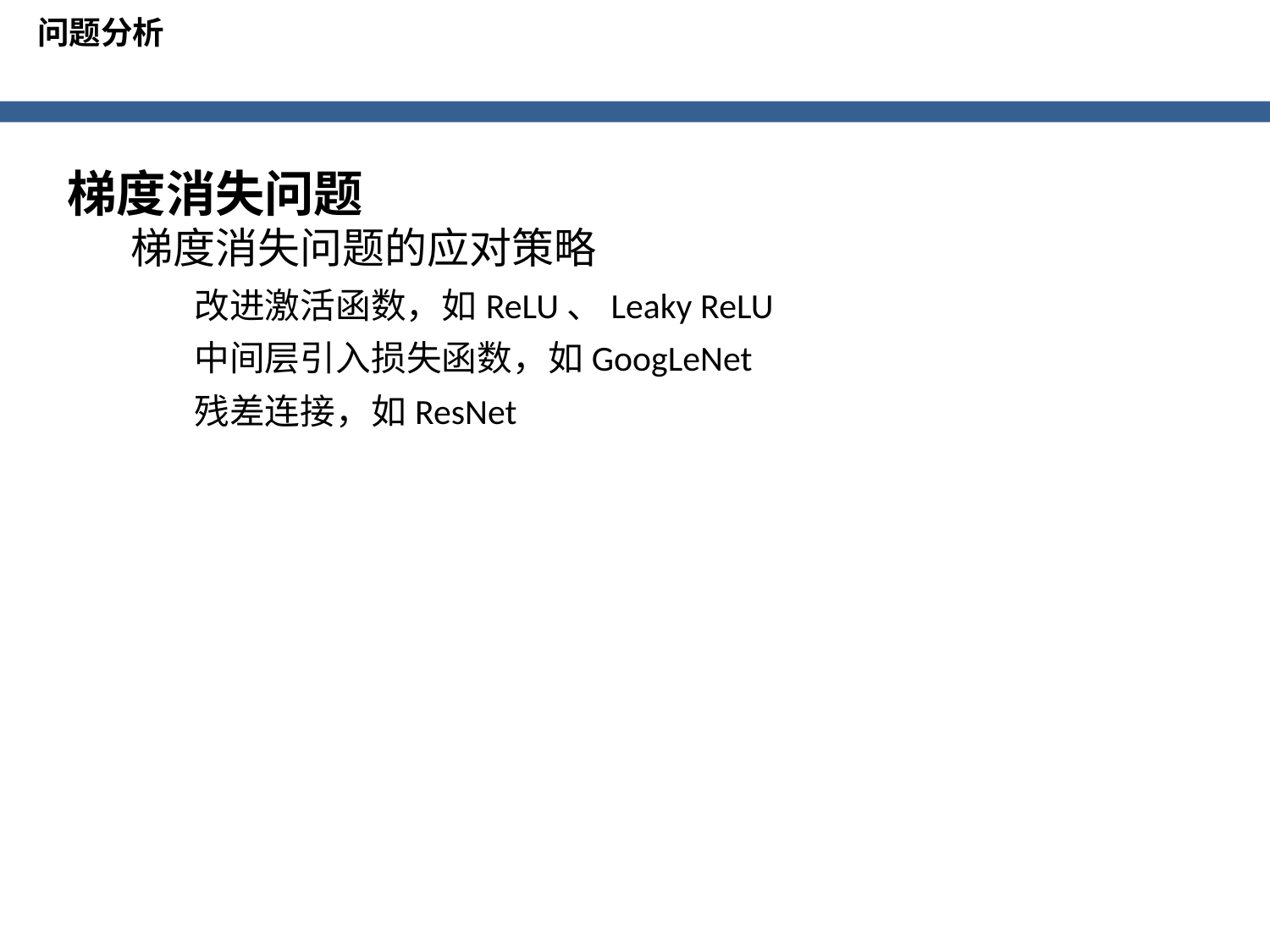

问题分析
梯度消失问题
梯度消失问题的应对策略
改进激活函数，如ReLU、Leaky ReLU
中间层引入损失函数，如GoogLeNet
残差连接，如ResNet